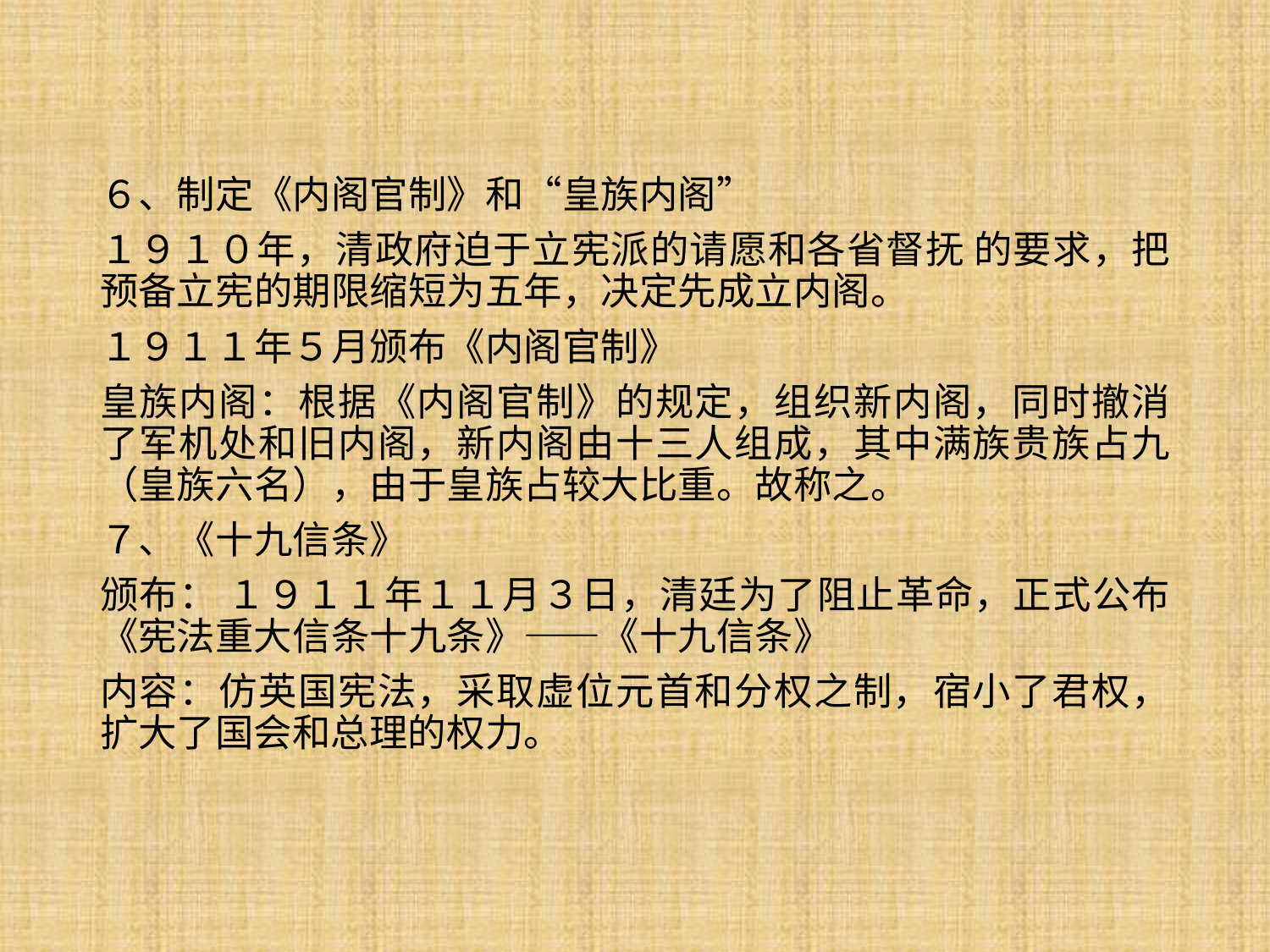

６、制定《内阁官制》和“皇族内阁”
１９１０年，清政府迫于立宪派的请愿和各省督抚 的要求，把预备立宪的期限缩短为五年，决定先成立内阁。
１９１１年５月颁布《内阁官制》
皇族内阁：根据《内阁官制》的规定，组织新内阁，同时撤消了军机处和旧内阁，新内阁由十三人组成，其中满族贵族占九（皇族六名），由于皇族占较大比重。故称之。
７、《十九信条》
颁布： １９１１年１１月３日，清廷为了阻止革命，正式公布《宪法重大信条十九条》——《十九信条》
内容：仿英国宪法，采取虚位元首和分权之制，宿小了君权，扩大了国会和总理的权力。